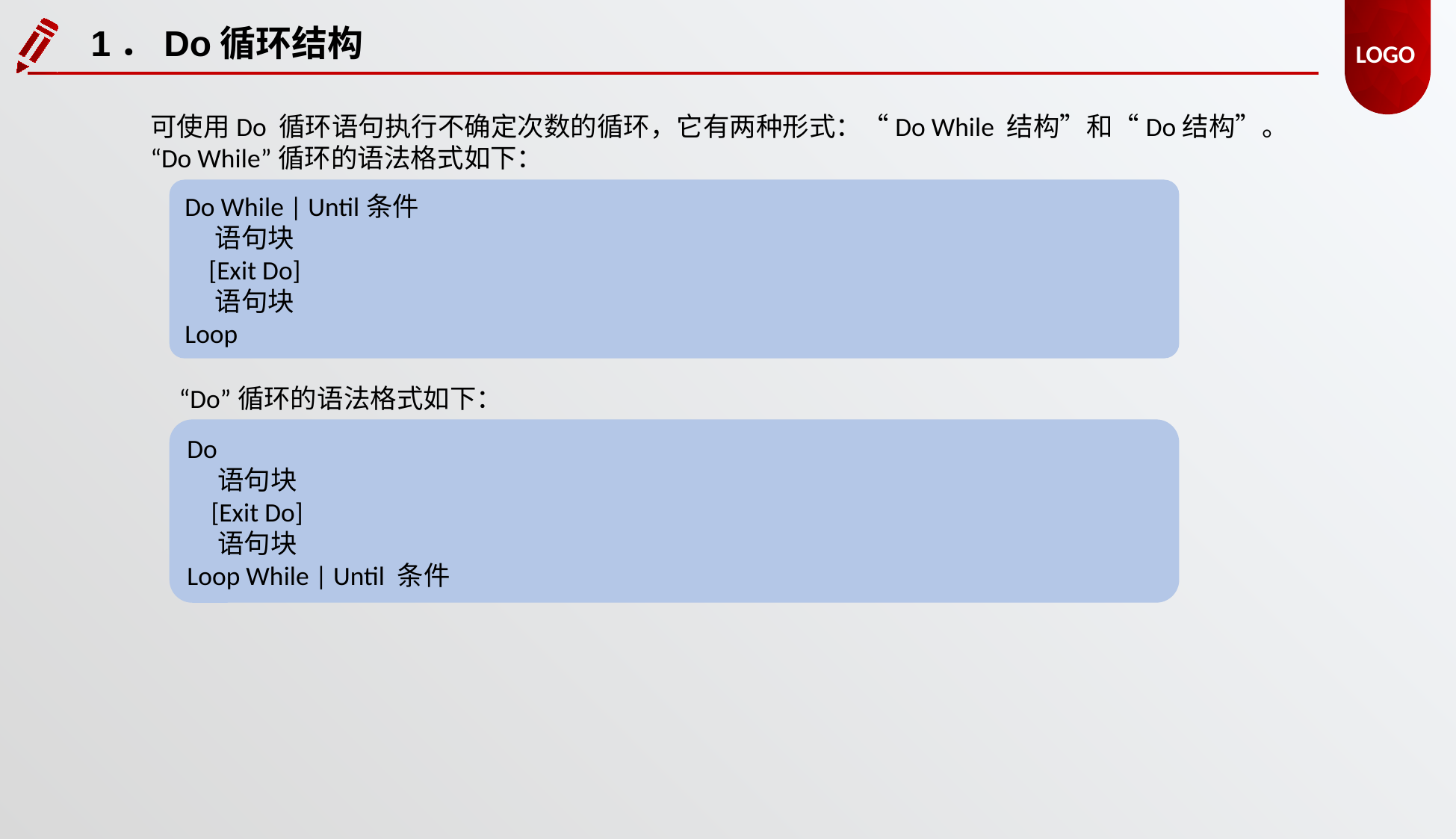

1．Do循环结构
可使用Do 循环语句执行不确定次数的循环，它有两种形式：“Do While 结构”和“Do结构”。
“Do While”循环的语法格式如下：
Do While | Until条件
    语句块
    [Exit Do]
    语句块
Loop
“Do”循环的语法格式如下：
Do
    语句块
    [Exit Do]
    语句块
Loop While | Until 条件